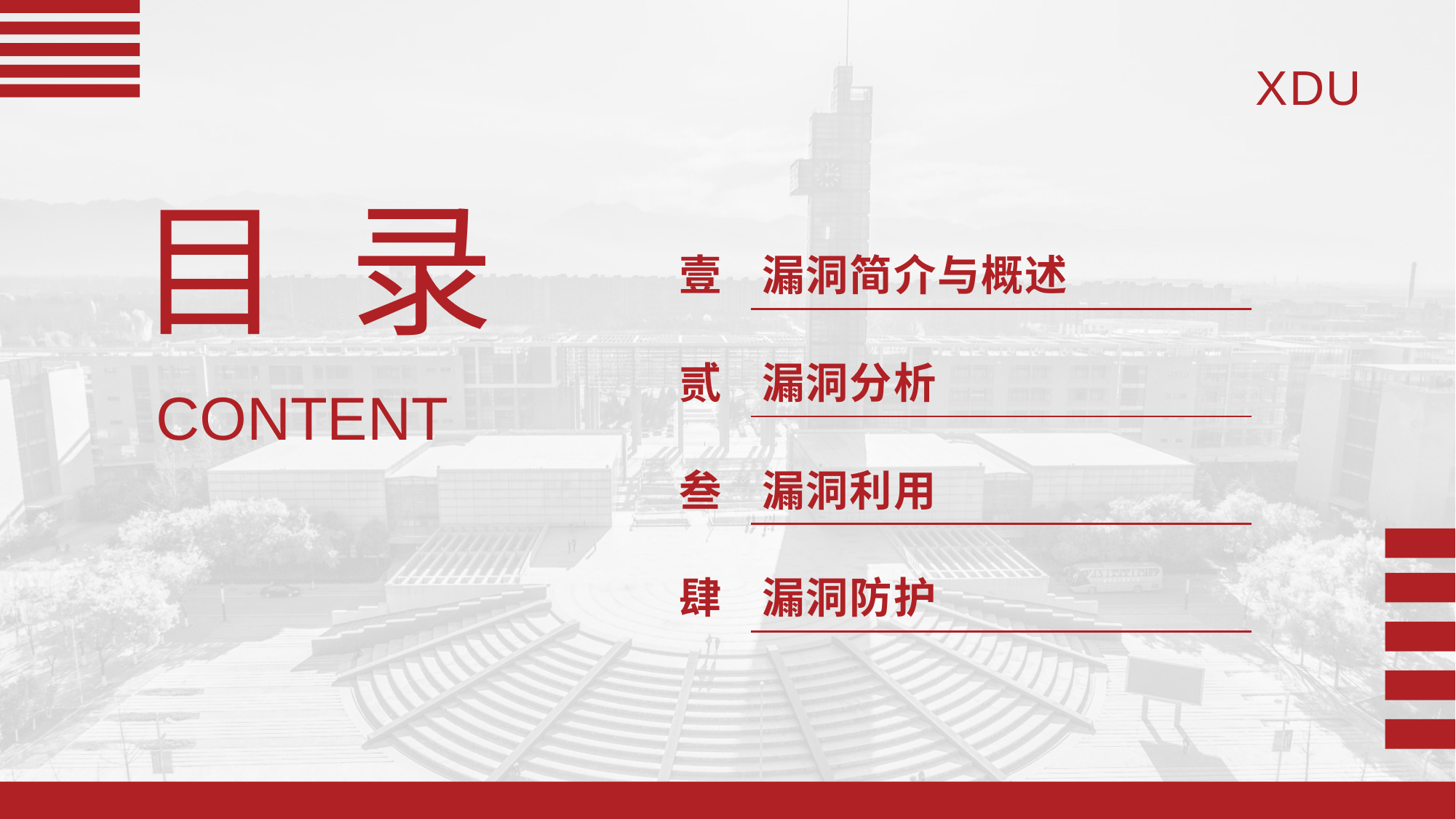

目  录
| 壹 | 漏洞简介与概述 |  |
| --- | --- | --- |
| 贰 | 漏洞分析 |  |
| 叁 | 漏洞利用 |  |
| 肆 | 漏洞防护 |  |
CONTENT